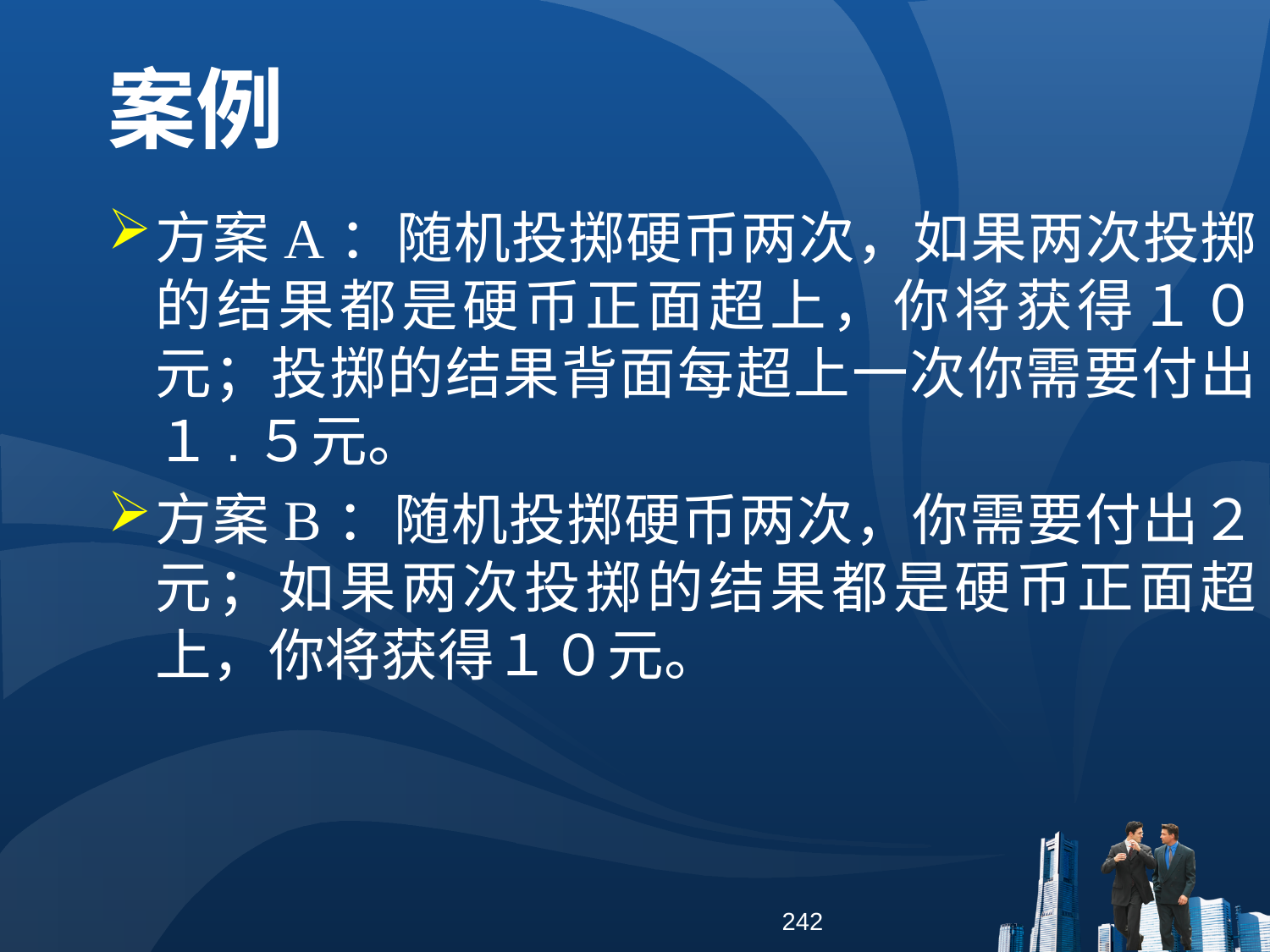

案例
方案A：随机投掷硬币两次，如果两次投掷的结果都是硬币正面超上，你将获得１０元；投掷的结果背面每超上一次你需要付出１.５元。
方案B：随机投掷硬币两次，你需要付出２元；如果两次投掷的结果都是硬币正面超上，你将获得１０元。
242